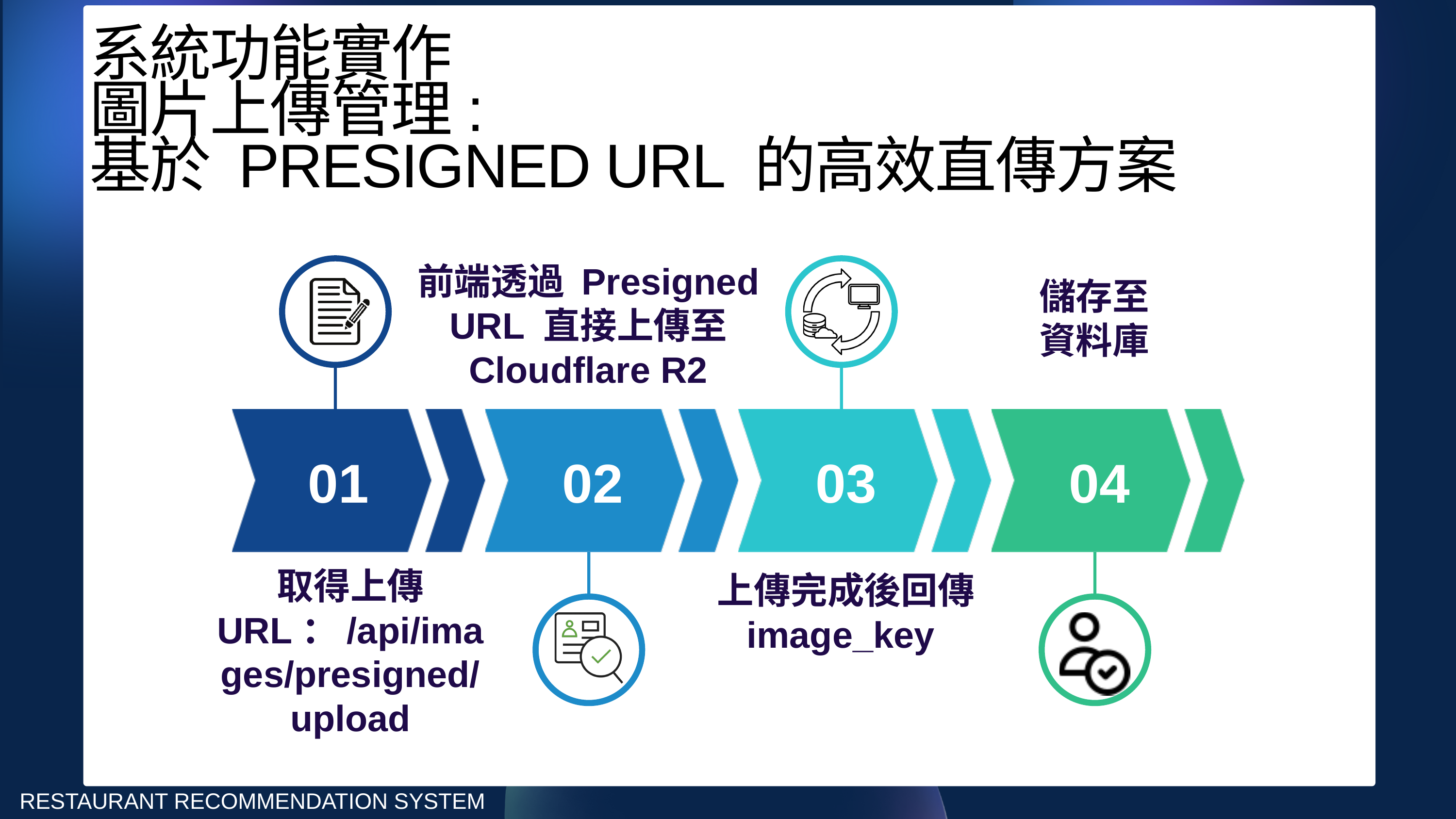

系統功能實作
圖片上傳管理:
基於 PRESIGNED URL 的高效直傳方案

前端透過 Presigned URL 直接上傳至 Cloudflare R2

儲存至
資料庫

 01
02
03
04

取得上傳 URL：/api/images/presigned/upload
上傳完成後回傳 image_key

RESTAURANT RECOMMENDATION SYSTEM